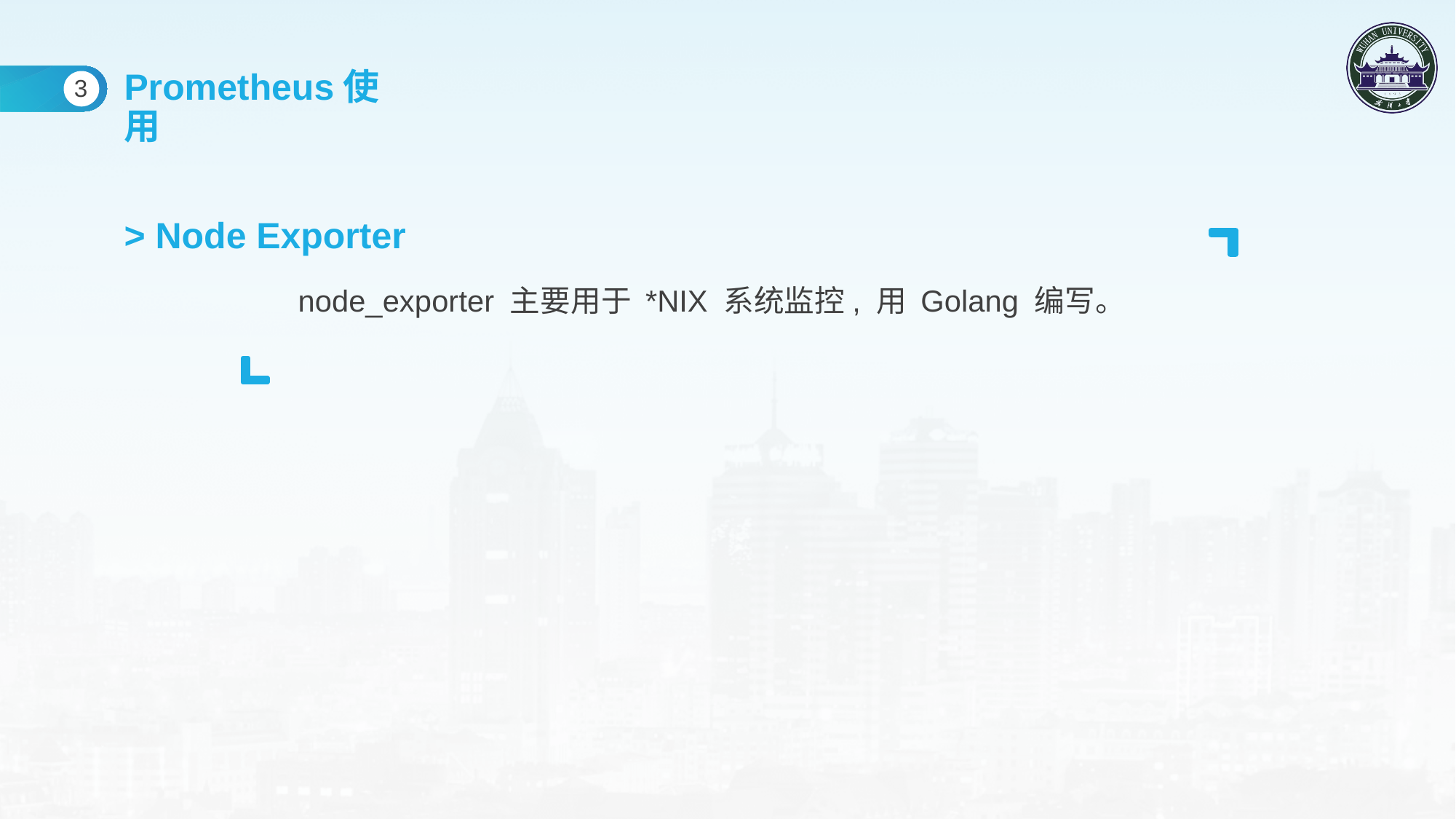

Prometheus使用

> Node Exporter
3

node_exporter 主要用于 *NIX 系统监控, 用 Golang 编写。